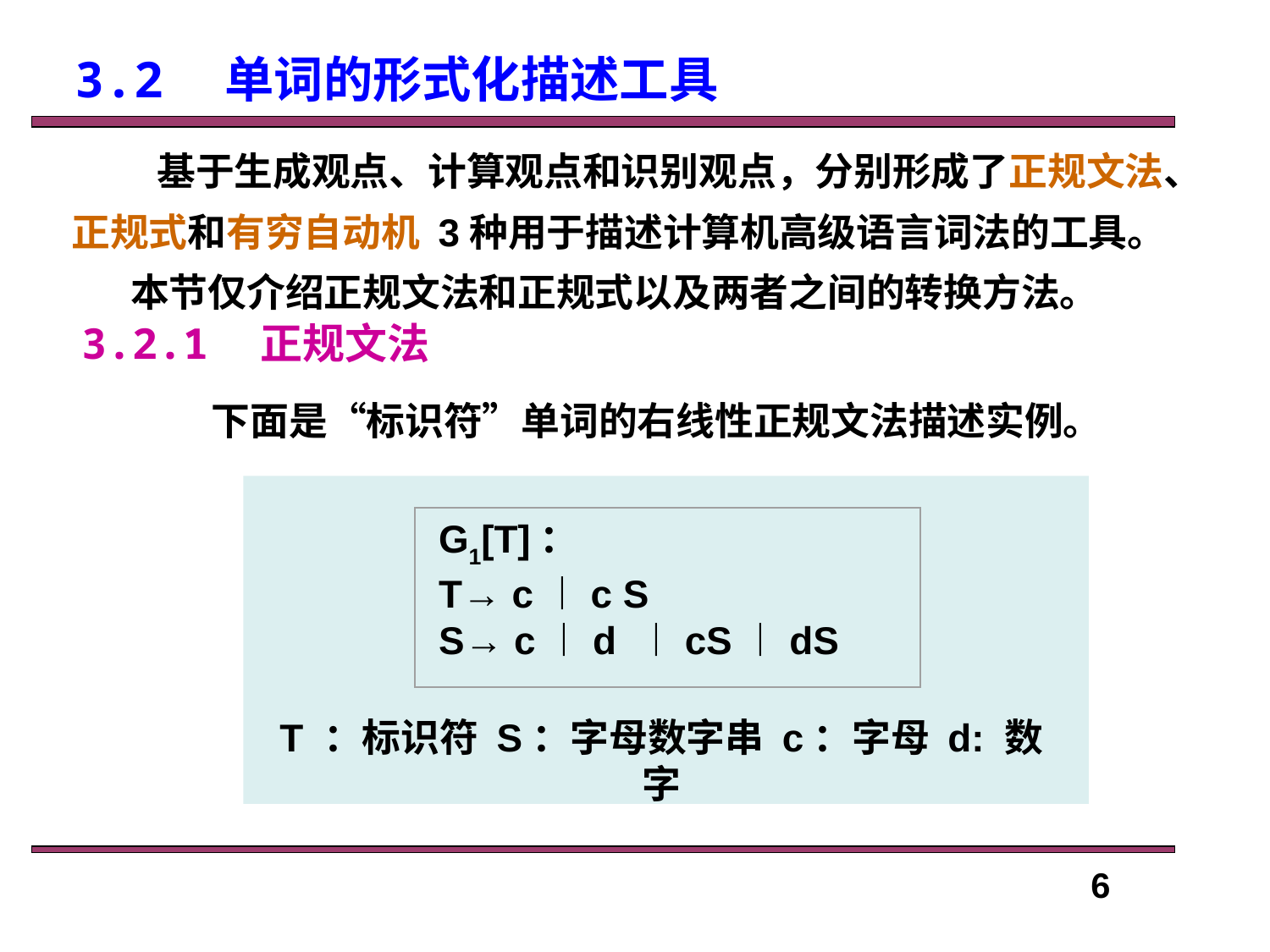

# 3.2　单词的形式化描述工具
基于生成观点、计算观点和识别观点，分别形成了正规文法、正规式和有穷自动机 3种用于描述计算机高级语言词法的工具。本节仅介绍正规文法和正规式以及两者之间的转换方法。
3.2.1　正规文法
下面是“标识符”单词的右线性正规文法描述实例。

G1[T]：
T→ c︱c S
S→ c︱d ︱cS︱dS

T ：标识符 S：字母数字串 c：字母 d: 数字
6